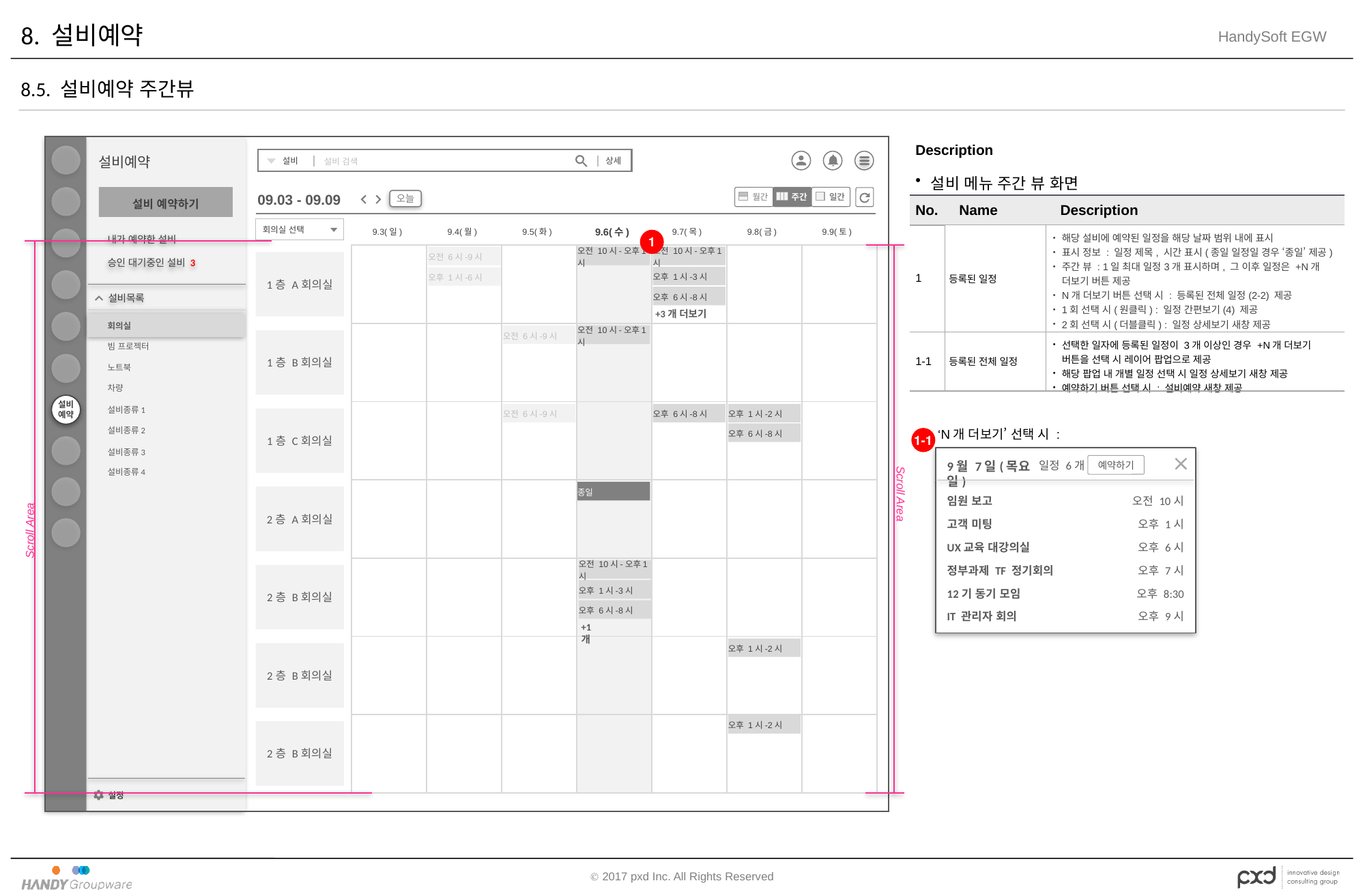

# 8. 설비예약
8.5. 설비예약 주간뷰
| Description |  |  |
| --- | --- | --- |
| 설비 메뉴 주간 뷰 화면 |  |  |
| No. | Name | Description |
| 1 | 등록된 일정 | 해당 설비에 예약된 일정을 해당 날짜 범위 내에 표시 표시 정보 : 일정 제목, 시간 표시(종일 일정일 경우 ‘종일’ 제공) 주간 뷰 : 1일 최대 일정3개 표시하며, 그 이후 일정은 +N개 더보기 버튼 제공 N개 더보기 버튼 선택 시 : 등록된 전체 일정(2-2) 제공 1회 선택 시(원클릭) : 일정 간편보기(4) 제공 2회 선택 시(더블클릭) : 일정 상세보기 새창 제공 지나간 일정 : 시각적으로 Dimmed 표시 |
| 1-1 | 등록된 전체 일정 | 선택한 일자에 등록된 일정이 3개 이상인 경우 +N개 더보기 버튼을 선택 시 레이어 팝업으로 제공 해당 팝업 내 개별 일정 선택 시 일정 상세보기 새창 제공 예약하기 버튼 선택 시 : 설비예약 새창 제공 |

설비
예약

설비
상세
설비 검색

설비예약

월간

주간

일간

설비 예약하기
오늘

09.03 - 09.09

회의실 선택

9.6(수)
9.3(일)
9.4(월)
9.5(화)
9.7(목)
9.8(금)
9.9(토)
1

내가 예약한 설비
Scroll Area
Scroll Area
|  |  |  |  |  |  |  |
| --- | --- | --- | --- | --- | --- | --- |
|  |  |  |  |  |  |  |
|  |  |  |  |  |  |  |
|  |  |  |  |  |  |  |
|  |  |  |  |  |  |  |
|  |  |  |  |  |  |  |
|  |  |  |  |  |  |  |
오전 6시-9시
오전 10시-오후1시
오전 10시-오후1시
1층 A회의실
승인 대기중인 설비 3
오후 1시-3시
오후 1시-6시
오후 6시-8시
설비목록

+3개 더보기

회의실
오전 6시-9시
오전 10시-오후1시
1층 B회의실
빔 프로젝터
노트북
차량
오전 6시-9시
오후 6시-8시
오후 1시-2시
설비종류1
1층 C회의실
오후 6시-8시
설비종류2
1-1

‘N개 더보기’ 선택 시 :
설비종류3

9월 7일(목요일)
일정 6개
임원 보고
고객 미팅
UX교육 대강의실
정부과제 TF 정기회의
12기 동기 모임
IT 관리자 회의
오전 10시
오후 1시
오후 6시
오후 7시
오후 8:30
오후 9시

예약하기
설비종류4
종일
2층 A회의실
오전 10시-오후1시
2층 B회의실
오후 1시-3시
오후 6시-8시
+1개
오후 1시-2시
2층 B회의실
오후 1시-2시
2층 B회의실
설정